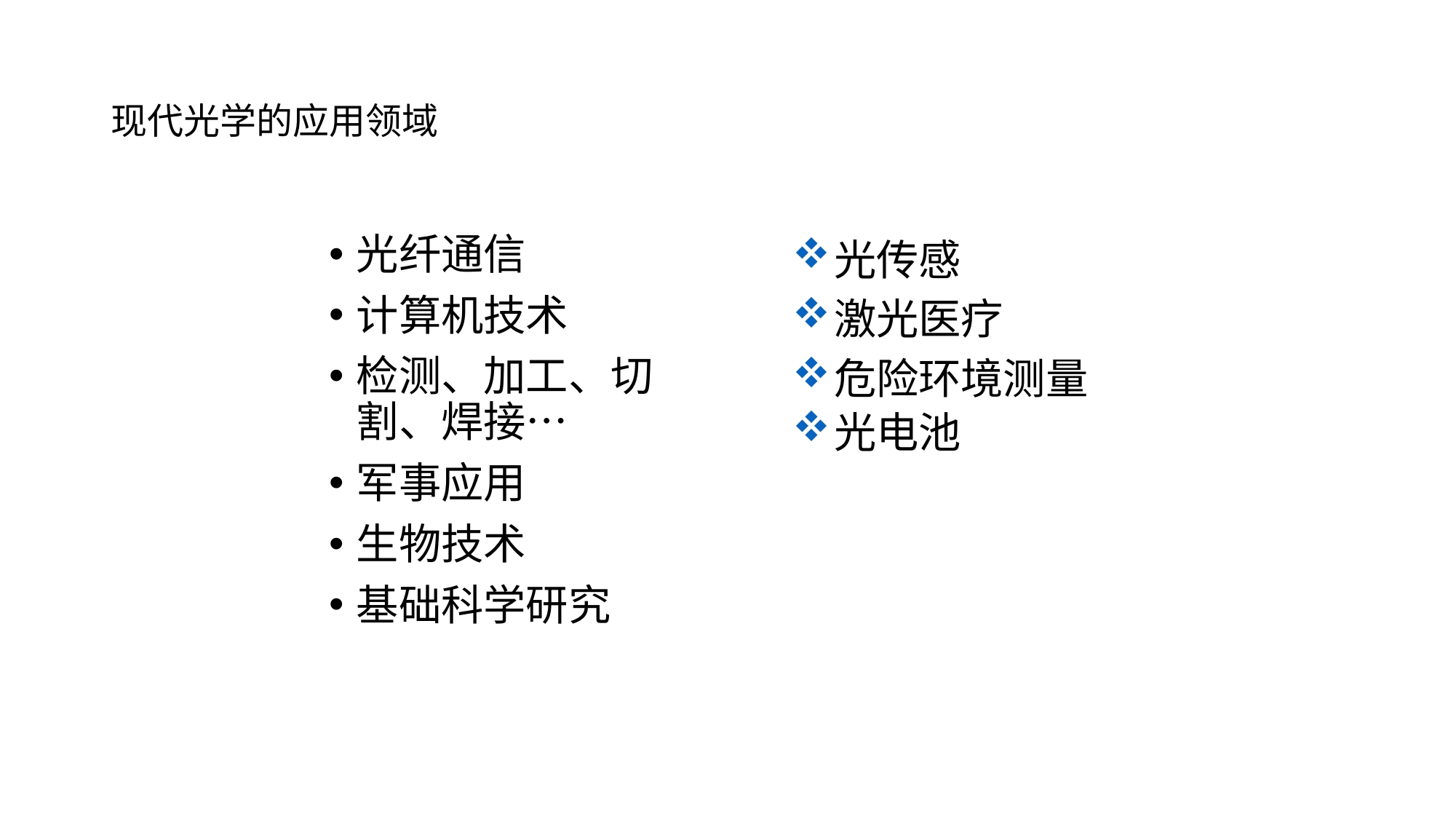

# 现代光学的应用领域
光传感
激光医疗
危险环境测量
光电池
光纤通信
计算机技术
检测、加工、切割、焊接…
军事应用
生物技术
基础科学研究